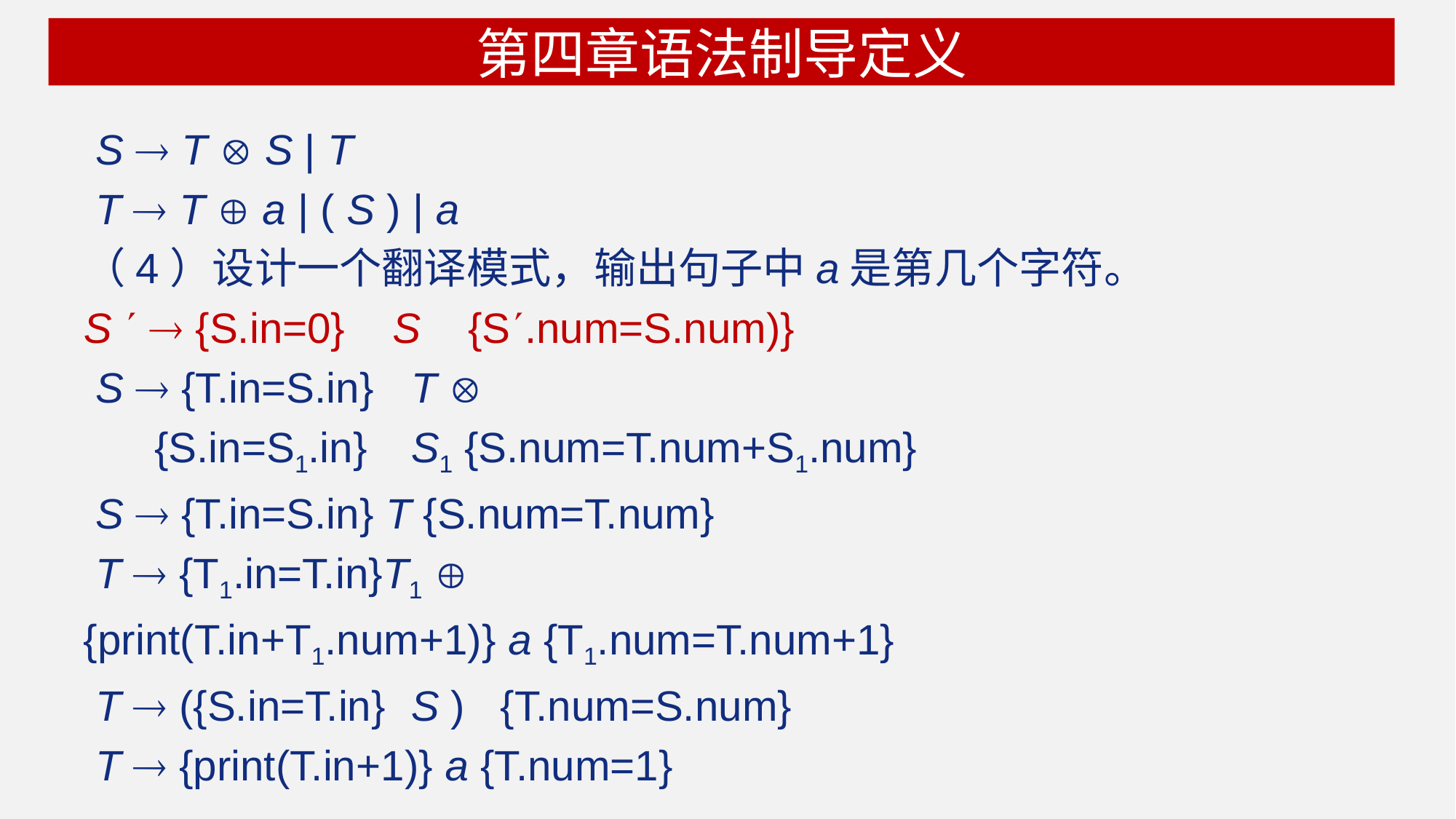

# 第四章语法制导定义
 S → T ⊗ S | T
 T → T ⊕ a | ( S ) | a
（4）设计一个翻译模式，输出句子中a是第几个字符。
S ′ → {S.in=0}    S    {S′.num=S.num)}
 S → {T.in=S.in} 	T ⊗
      {S.in=S1.in} 	S1 {S.num=T.num+S1.num}
 S → {T.in=S.in} T {S.num=T.num}
 T → {T1.in=T.in}T1 ⊕
{print(T.in+T1.num+1)} a {T1.num=T.num+1}
 T → ({S.in=T.in}	S )   {T.num=S.num}
 T → {print(T.in+1)} a {T.num=1}